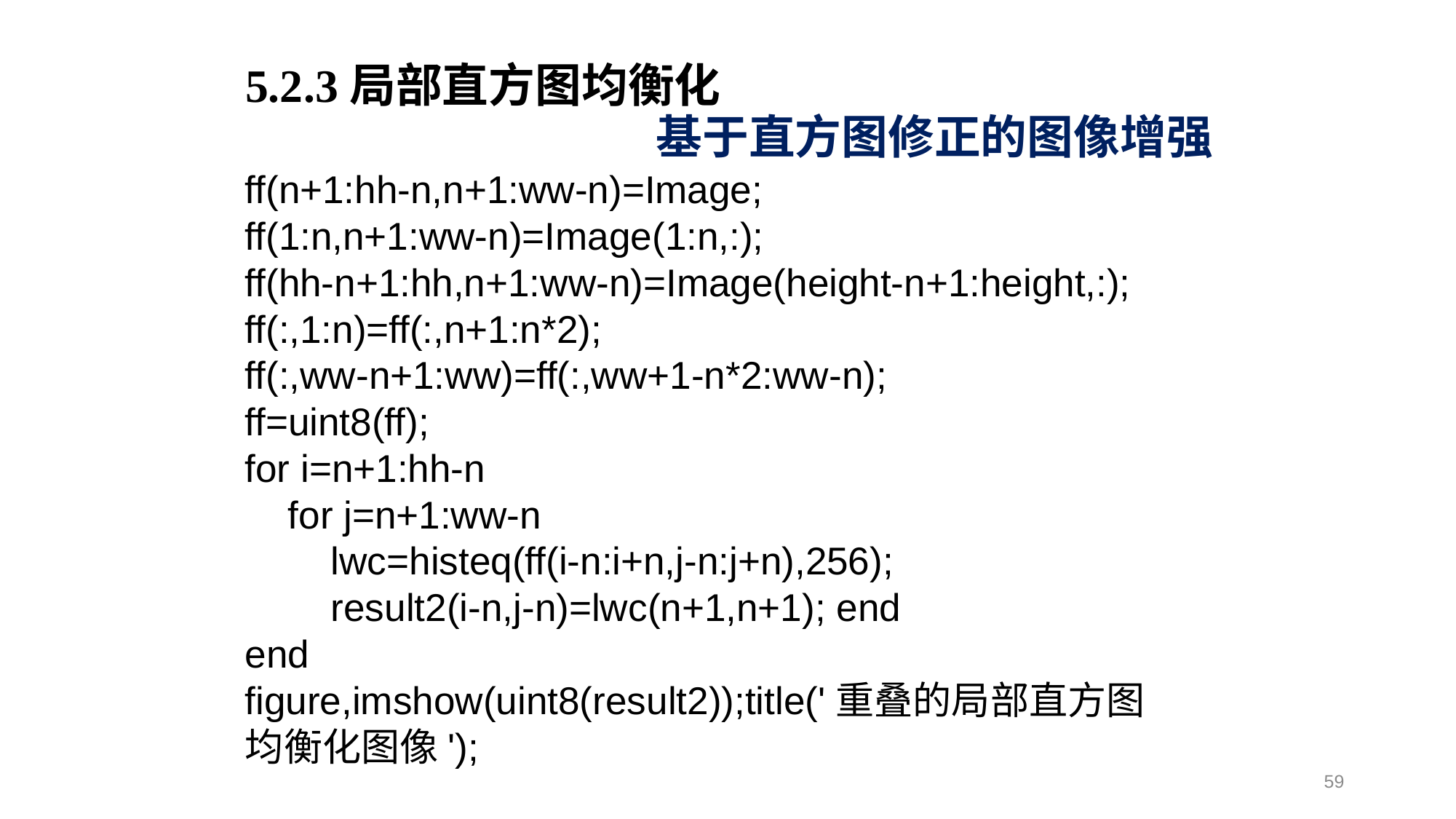

5.2.3局部直方图均衡化
基于直方图修正的图像增强
ff(n+1:hh-n,n+1:ww-n)=Image;
ff(1:n,n+1:ww-n)=Image(1:n,:);
ff(hh-n+1:hh,n+1:ww-n)=Image(height-n+1:height,:);
ff(:,1:n)=ff(:,n+1:n*2);
ff(:,ww-n+1:ww)=ff(:,ww+1-n*2:ww-n);
ff=uint8(ff);
for i=n+1:hh-n
    for j=n+1:ww-n
        lwc=histeq(ff(i-n:i+n,j-n:j+n),256);
        result2(i-n,j-n)=lwc(n+1,n+1); end
end
figure,imshow(uint8(result2));title('重叠的局部直方图均衡化图像');
59